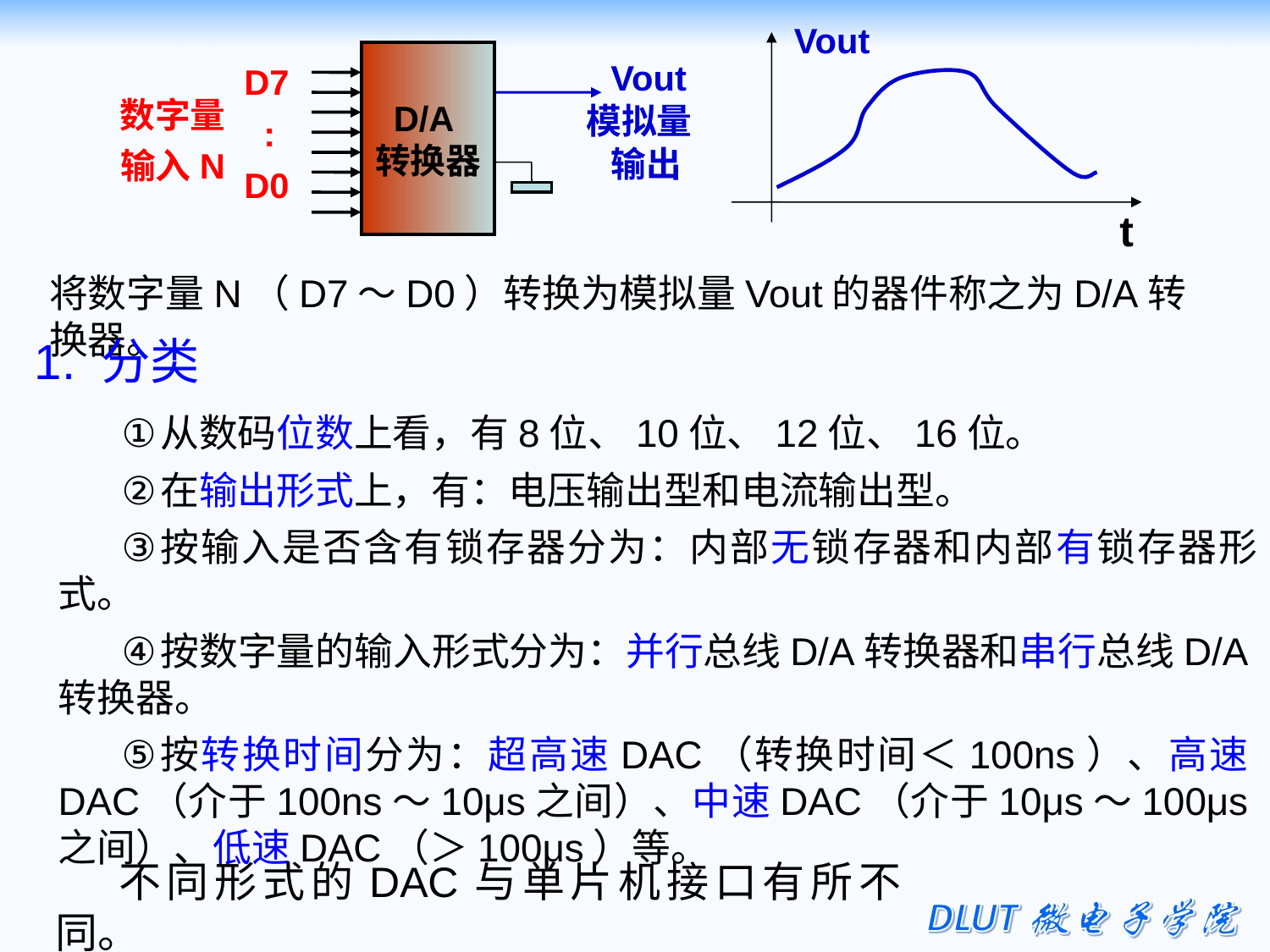

Vout

D/A
转换器
D7
  :
D0
Vout
模拟量
  输出

数字量输入N

t

将数字量N（D7～D0）转换为模拟量Vout的器件称之为D/A转换器。
    1. 分类

从数码位数上看，有8位、10位、12位、16位。
在输出形式上，有：电压输出型和电流输出型。
按输入是否含有锁存器分为：内部无锁存器和内部有锁存器形式。
按数字量的输入形式分为：并行总线D/A转换器和串行总线D/A转换器。
按转换时间分为：超高速DAC（转换时间＜100ns）、高速DAC（介于100ns～10μs之间）、中速DAC（介于10μs～100μs之间）、低速DAC（＞100μs）等。
不同形式的DAC与单片机接口有所不同。